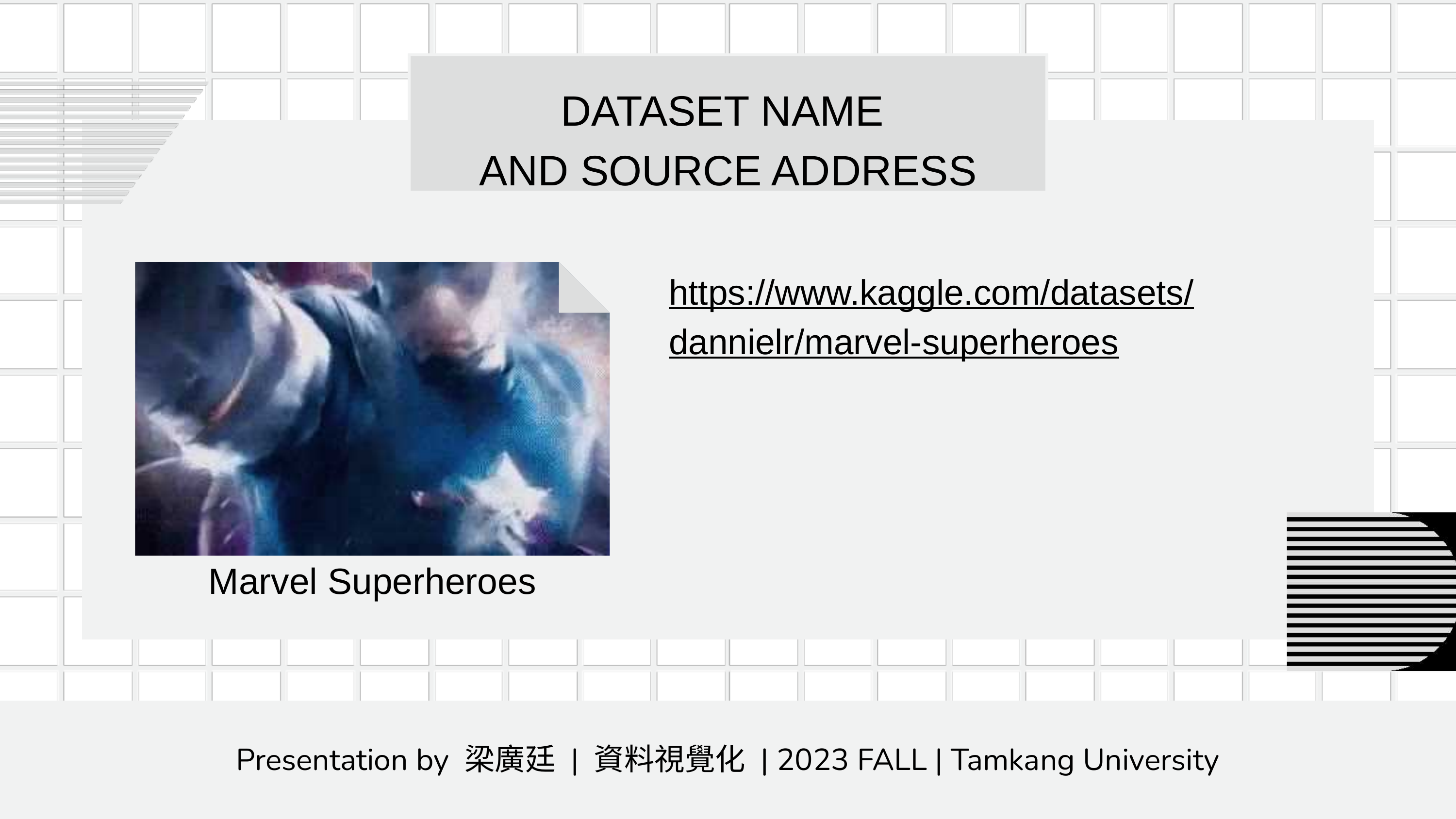

DATASET NAME
AND SOURCE ADDRESS

https://www.kaggle.com/datasets/dannielr/marvel-superheroes

Marvel Superheroes

Presentation by 梁廣廷 | 資料視覺化 | 2023 FALL | Tamkang University